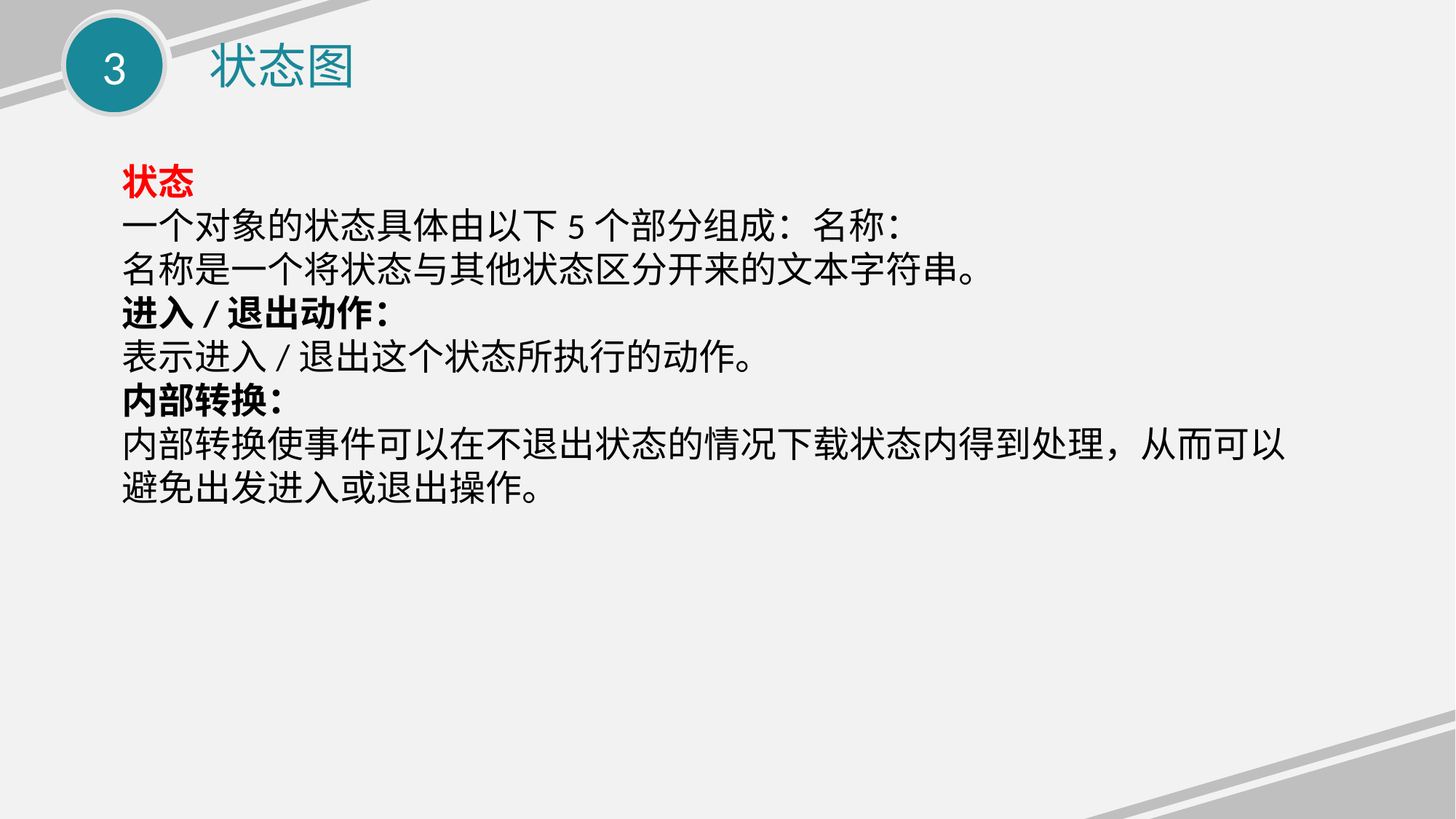

3
状态图
状态
一个对象的状态具体由以下5个部分组成：名称：
名称是一个将状态与其他状态区分开来的文本字符串。
进入/退出动作：
表示进入/退出这个状态所执行的动作。
内部转换：
内部转换使事件可以在不退出状态的情况下载状态内得到处理，从而可以避免出发进入或退出操作。